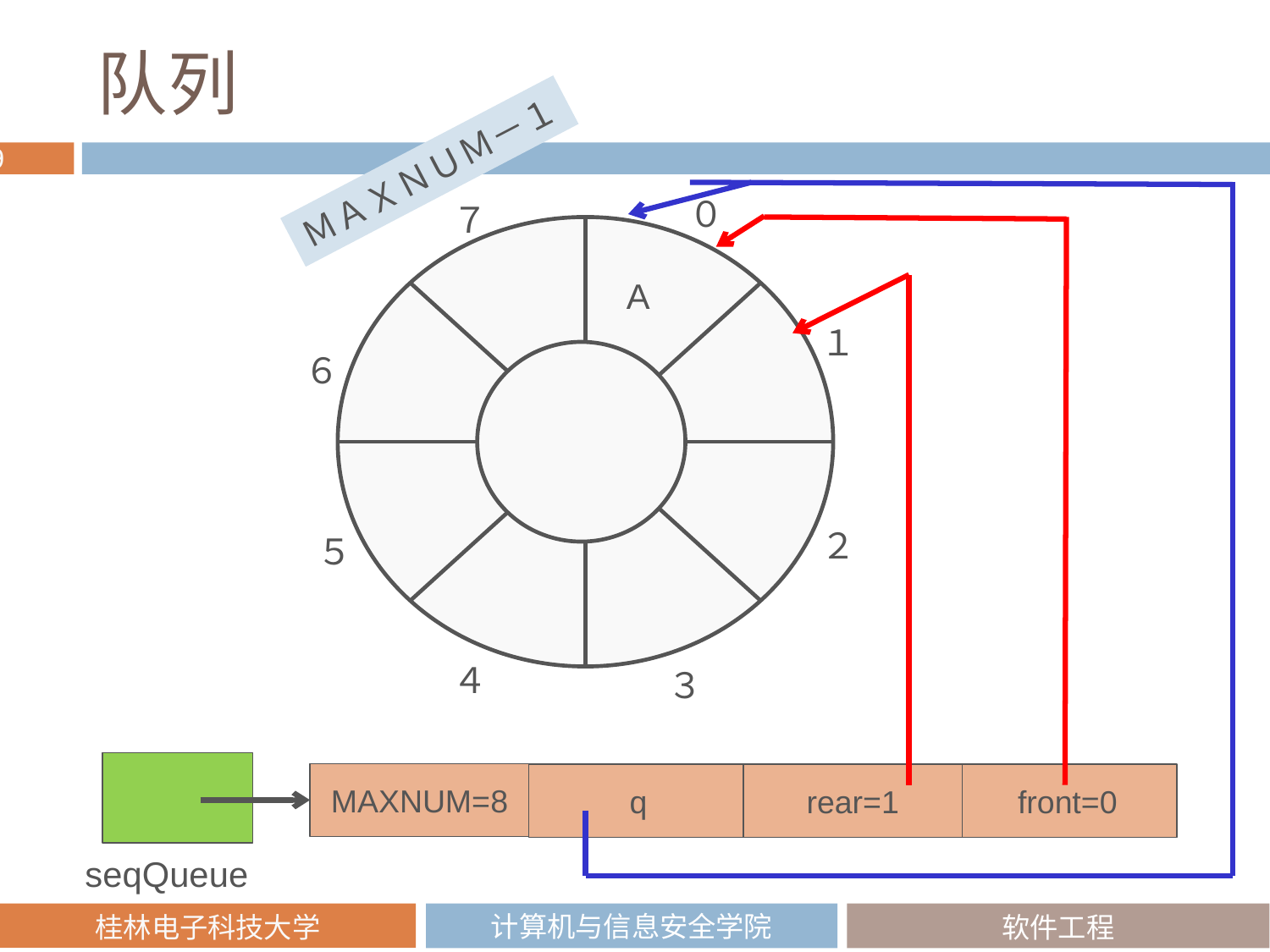

# 队列
ＭＡＸＮＵＭ－１

０
７

A
１
６

２
５
４
３

MAXNUM=8
rear=1
q
front=0
seqQueue